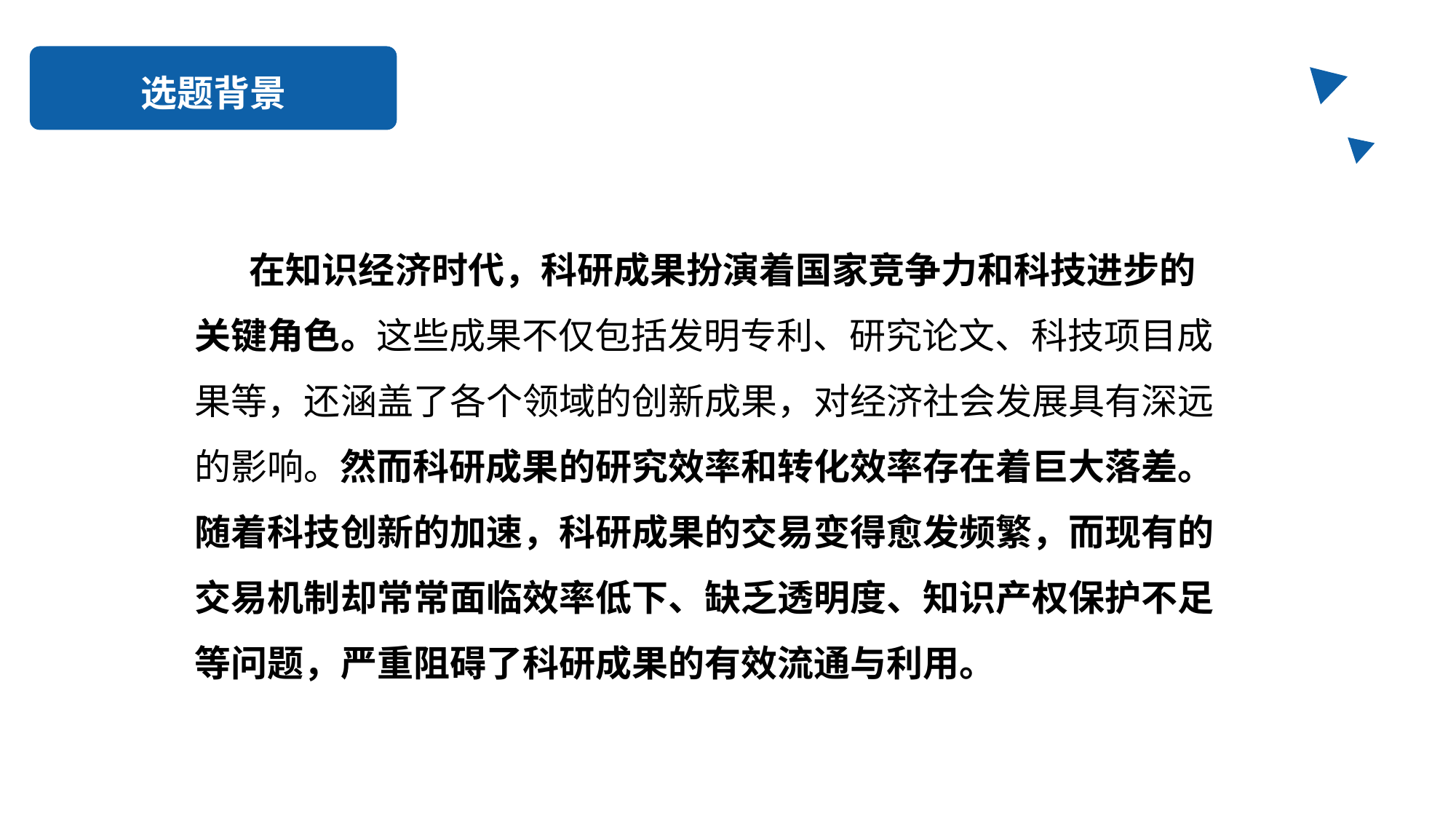

选题背景

在知识经济时代，科研成果扮演着国家竞争力和科技进步的关键角色。这些成果不仅包括发明专利、研究论文、科技项目成果等，还涵盖了各个领域的创新成果，对经济社会发展具有深远的影响。然而科研成果的研究效率和转化效率存在着巨大落差。随着科技创新的加速，科研成果的交易变得愈发频繁，而现有的交易机制却常常面临效率低下、缺乏透明度、知识产权保护不足等问题，严重阻碍了科研成果的有效流通与利用。